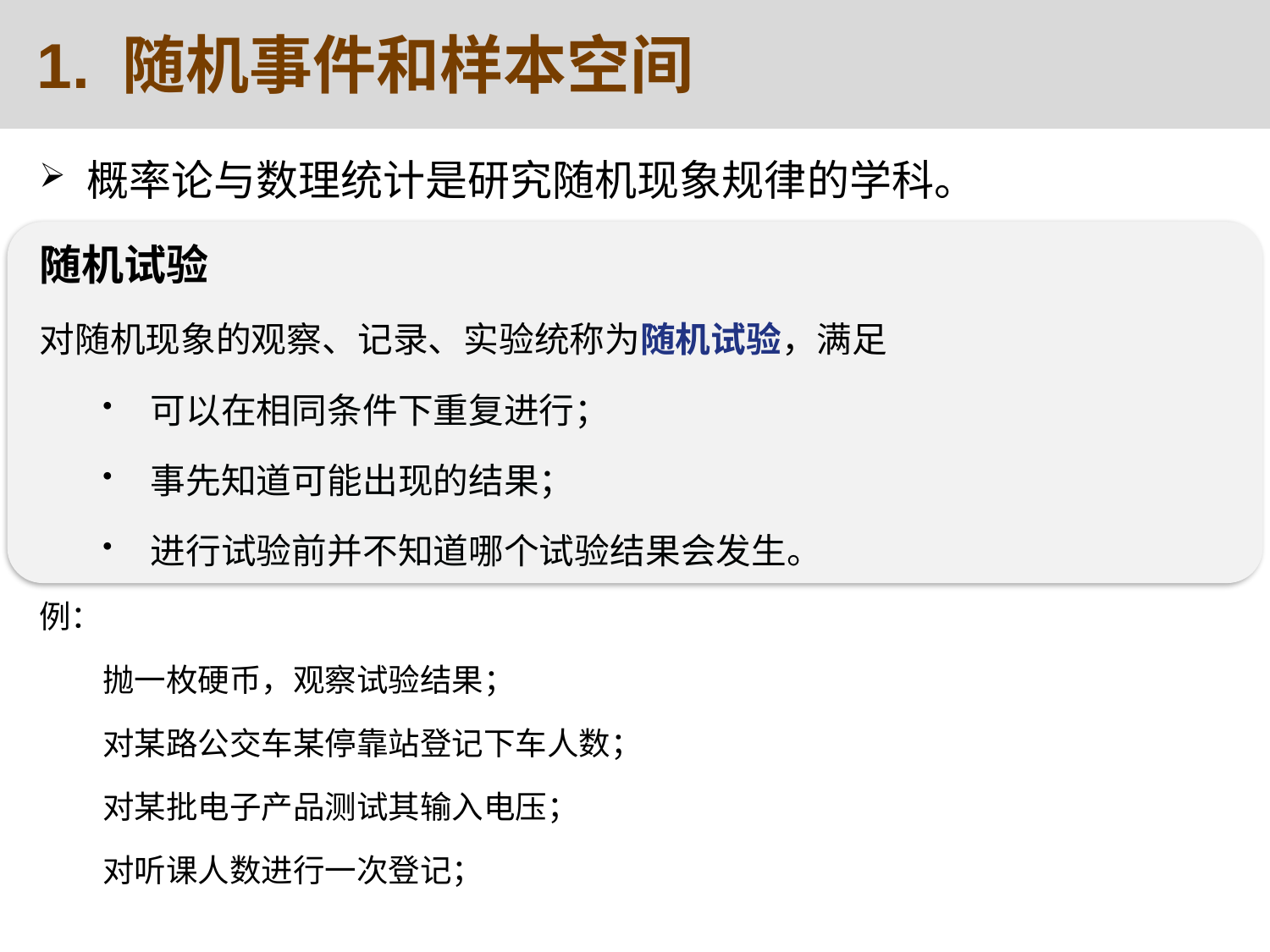

1. 随机事件和样本空间
概率论与数理统计是研究随机现象规律的学科。
随机试验
对随机现象的观察、记录、实验统称为随机试验，满足
可以在相同条件下重复进行；
事先知道可能出现的结果；
进行试验前并不知道哪个试验结果会发生。
例：
抛一枚硬币，观察试验结果；
对某路公交车某停靠站登记下车人数；
对某批电子产品测试其输入电压；
对听课人数进行一次登记；